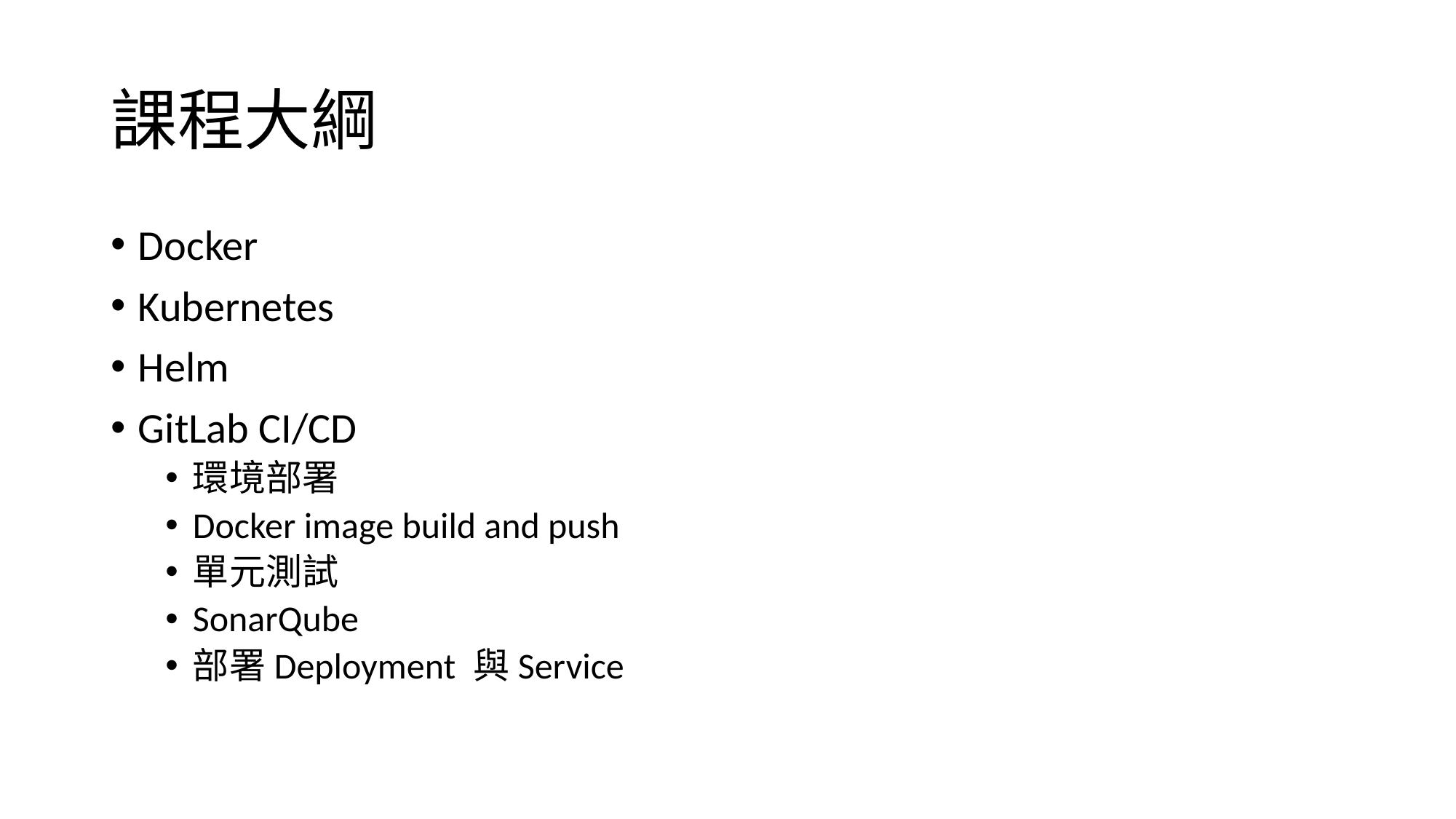

# 課程大綱
Docker
Kubernetes
Helm
GitLab CI/CD
環境部署
Docker image build and push
單元測試
SonarQube
部署Deployment 與Service